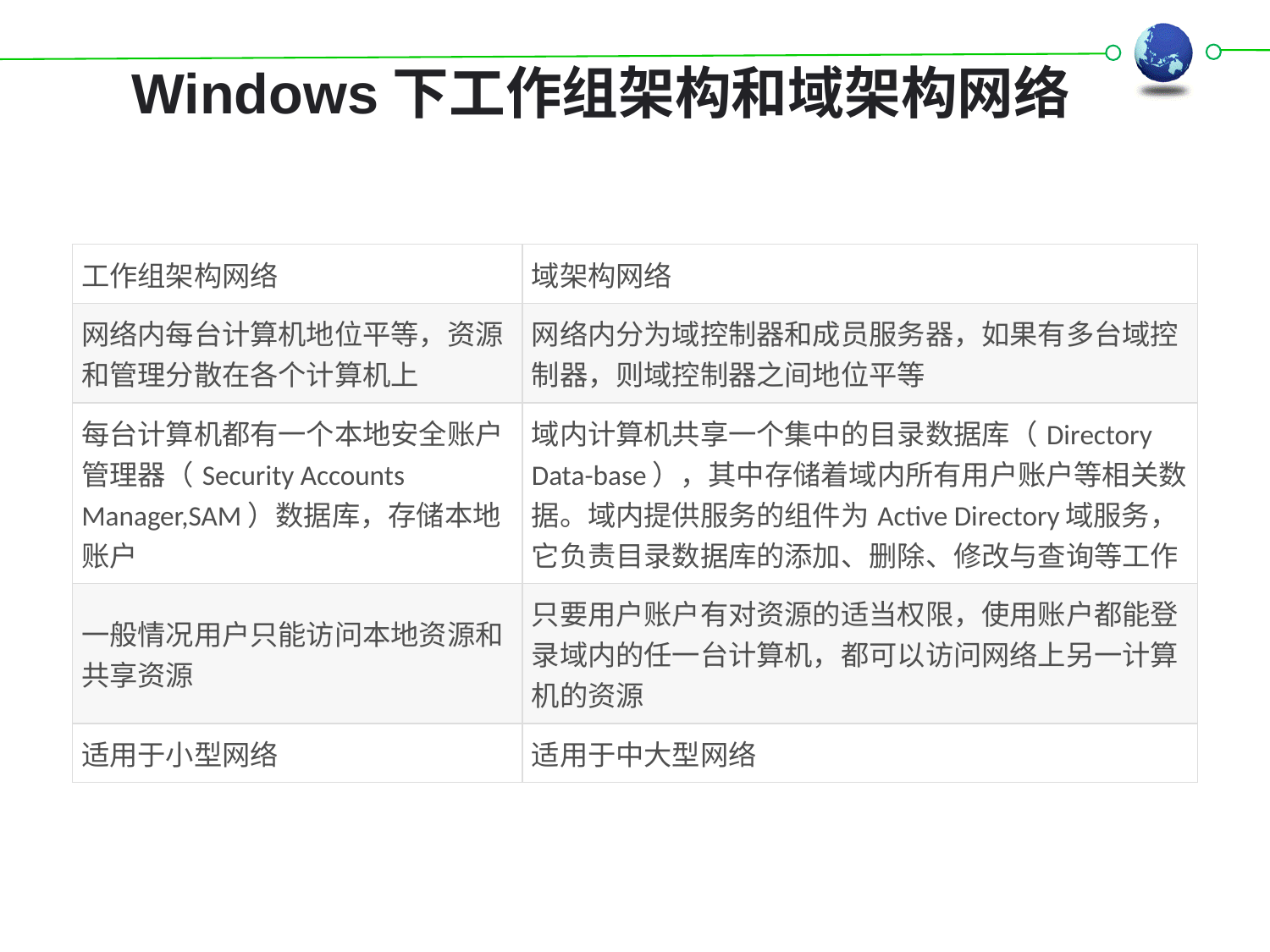

# Windows下工作组架构和域架构网络
| 工作组架构网络 | 域架构网络 |
| --- | --- |
| 网络内每台计算机地位平等，资源和管理分散在各个计算机上 | 网络内分为域控制器和成员服务器，如果有多台域控制器，则域控制器之间地位平等 |
| 每台计算机都有一个本地安全账户管理器（Security Accounts Manager,SAM）数据库，存储本地账户 | 域内计算机共享一个集中的目录数据库（Directory Data-base），其中存储着域内所有用户账户等相关数据。域内提供服务的组件为Active Directory域服务，它负责目录数据库的添加、删除、修改与查询等工作 |
| 一般情况用户只能访问本地资源和共享资源 | 只要用户账户有对资源的适当权限，使用账户都能登录域内的任一台计算机，都可以访问网络上另一计算机的资源 |
| 适用于小型网络 | 适用于中大型网络 |